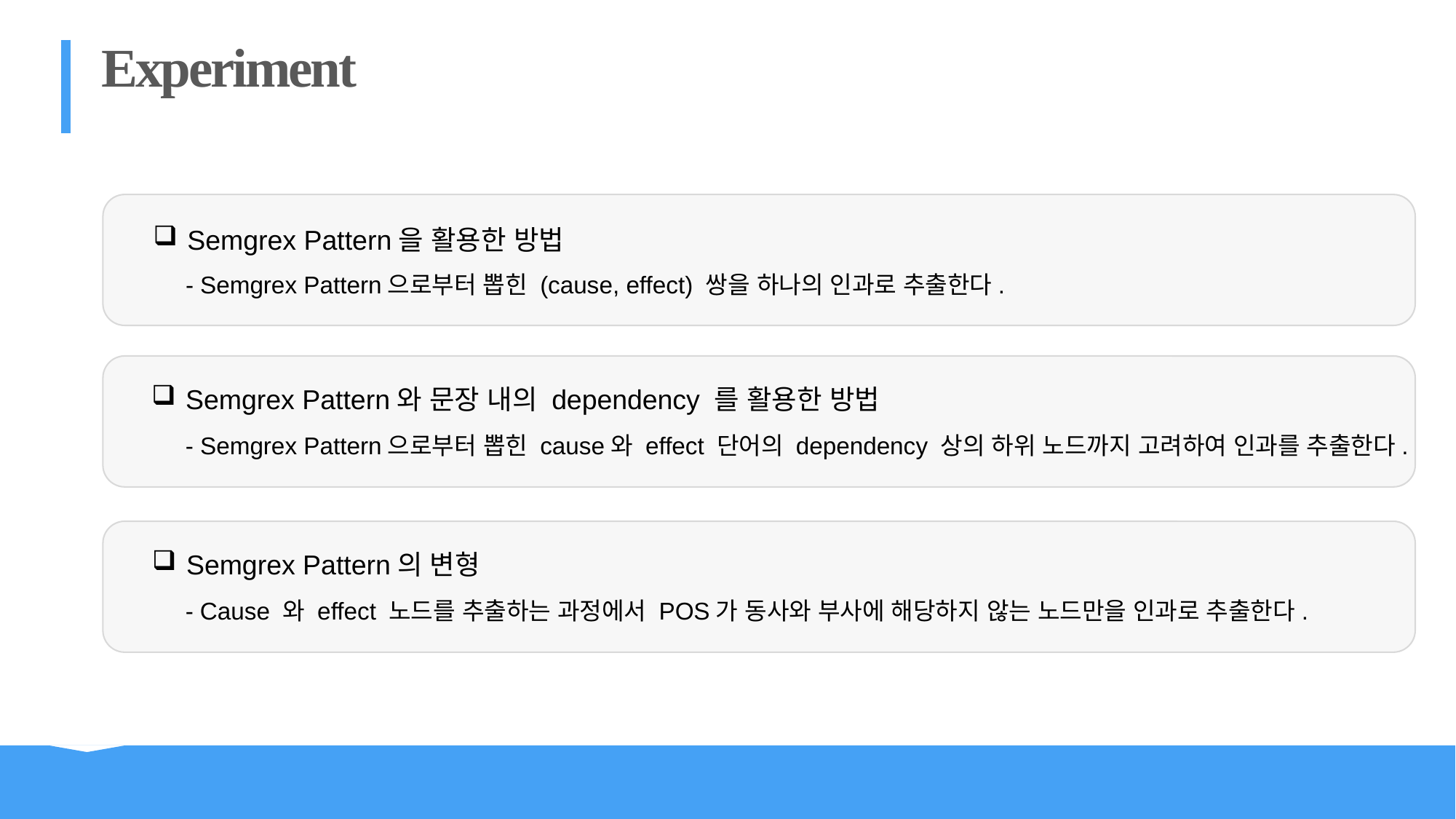

Experiment

Semgrex Pattern을 활용한 방법
- Semgrex Pattern으로부터 뽑힌 (cause, effect) 쌍을 하나의 인과로 추출한다.

Semgrex Pattern와 문장 내의 dependency 를 활용한 방법
- Semgrex Pattern으로부터 뽑힌 cause와 effect 단어의 dependency 상의 하위 노드까지 고려하여 인과를 추출한다.

Semgrex Pattern의 변형
- Cause 와 effect 노드를 추출하는 과정에서 POS가 동사와 부사에 해당하지 않는 노드만을 인과로 추출한다.